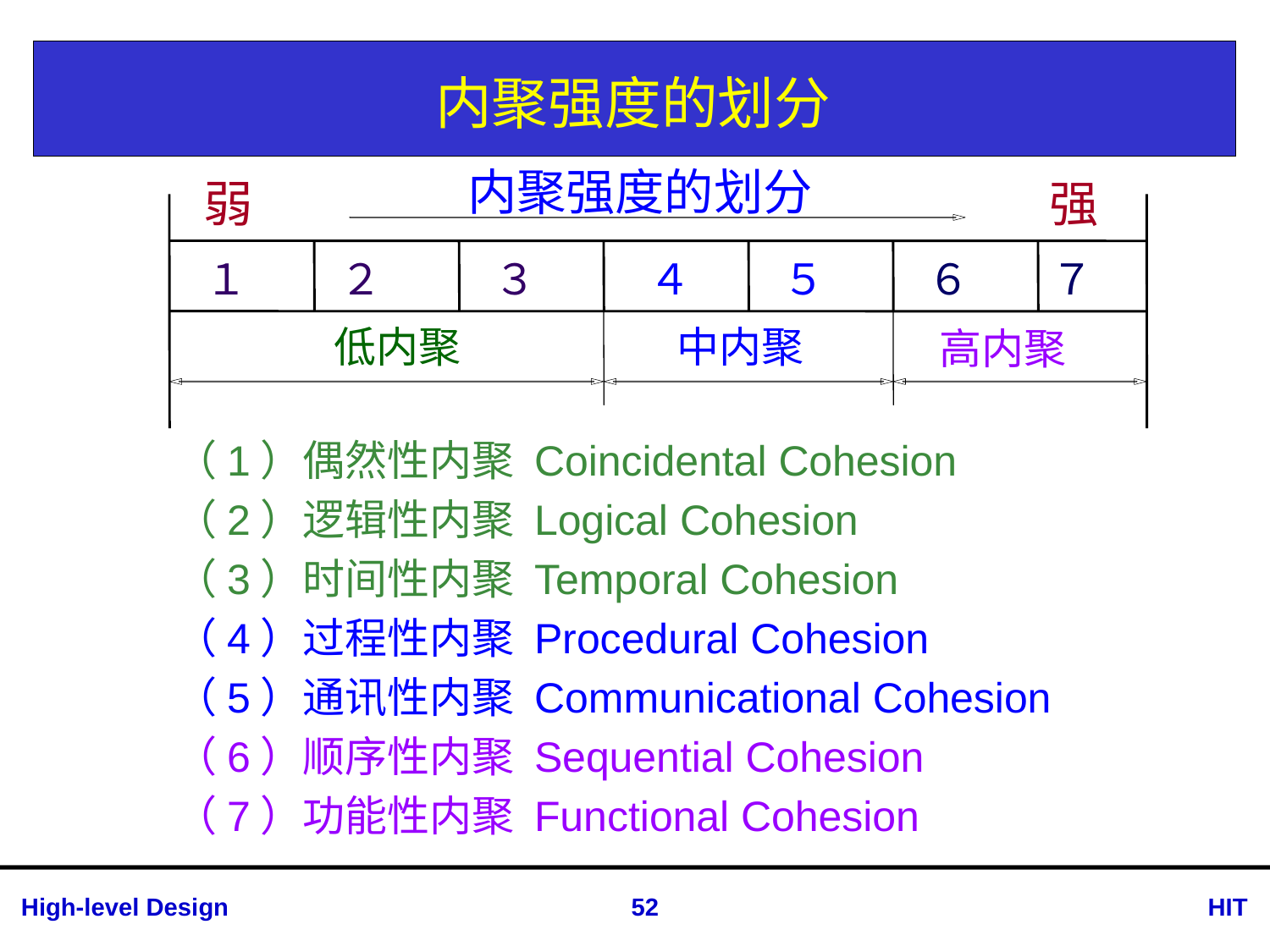

# 内聚强度的划分
内聚强度的划分
弱
强

１
２
３
４
５
６
７
高内聚
中内聚
低内聚
（1）偶然性内聚 Coincidental Cohesion
（2）逻辑性内聚 Logical Cohesion
（3）时间性内聚 Temporal Cohesion
（4）过程性内聚 Procedural Cohesion
（5）通讯性内聚 Communicational Cohesion
（6）顺序性内聚 Sequential Cohesion
（7）功能性内聚 Functional Cohesion